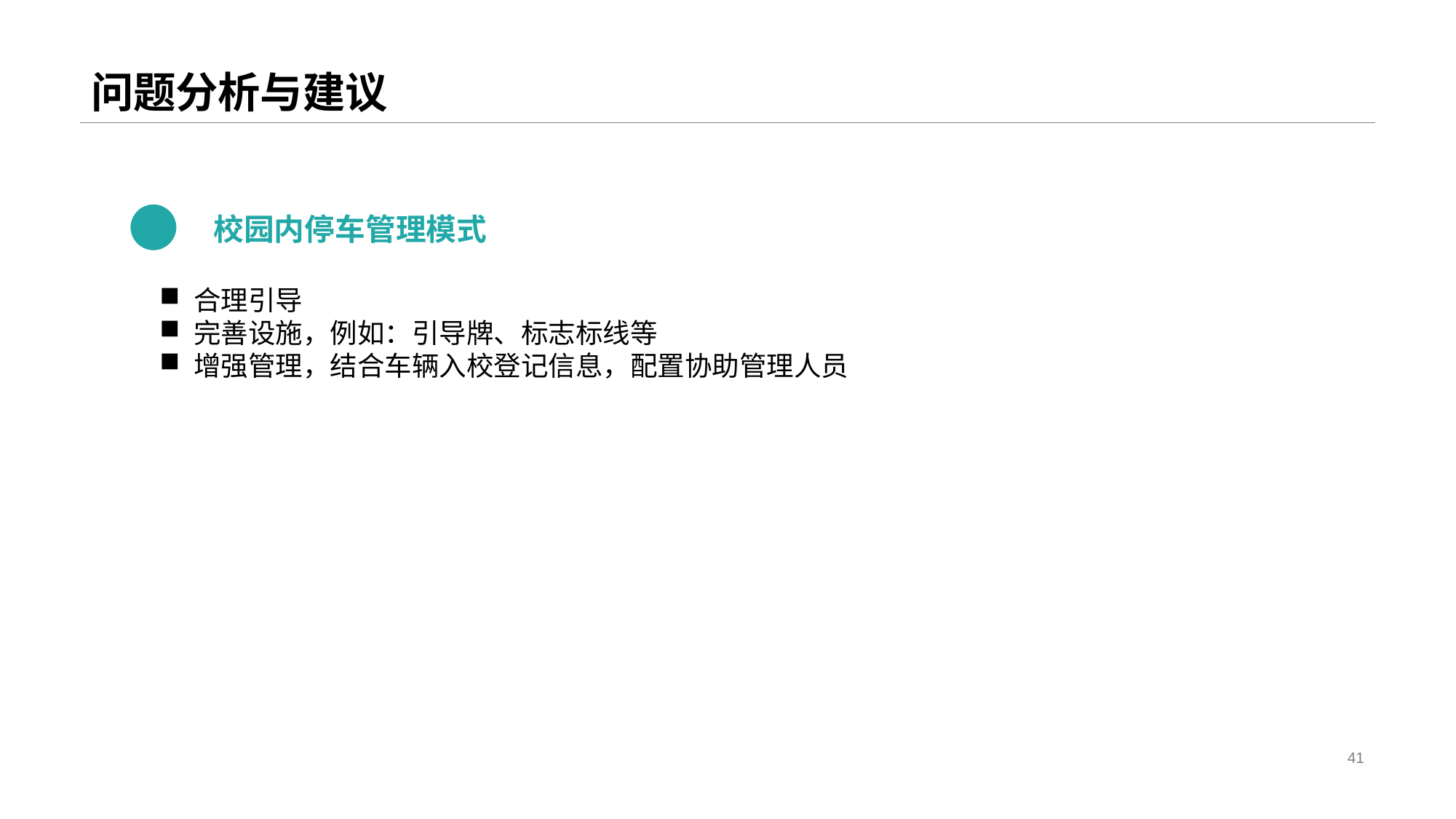

# 问题分析与建议
校园内停车管理模式

合理引导
完善设施，例如：引导牌、标志标线等
增强管理，结合车辆入校登记信息，配置协助管理人员
41